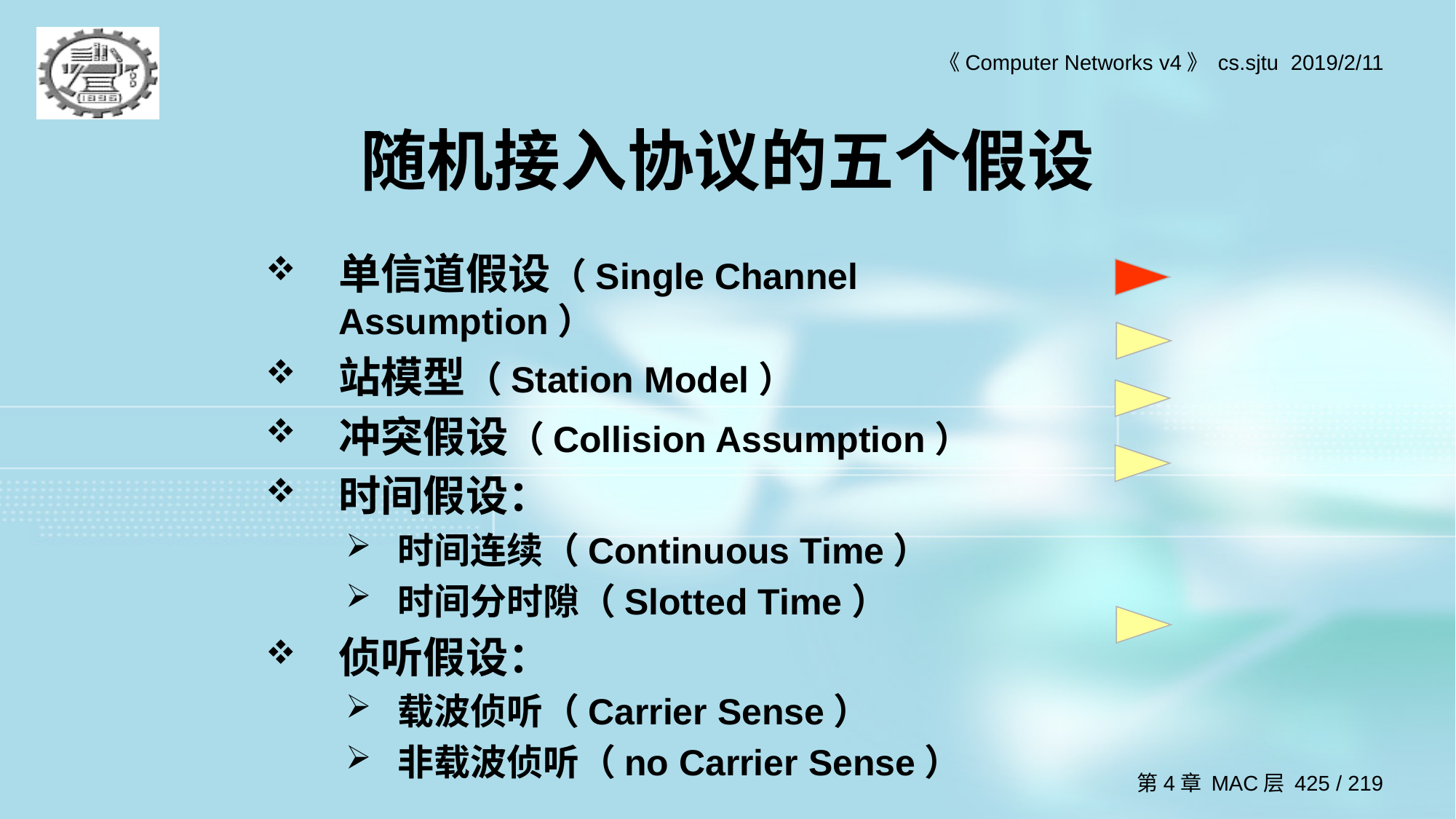

# 随机接入协议的五个假设
单信道假设（Single Channel Assumption）
站模型（Station Model）
冲突假设（Collision Assumption）
时间假设：
时间连续（Continuous Time）
时间分时隙（Slotted Time）
侦听假设：
载波侦听（Carrier Sense）
非载波侦听（no Carrier Sense）